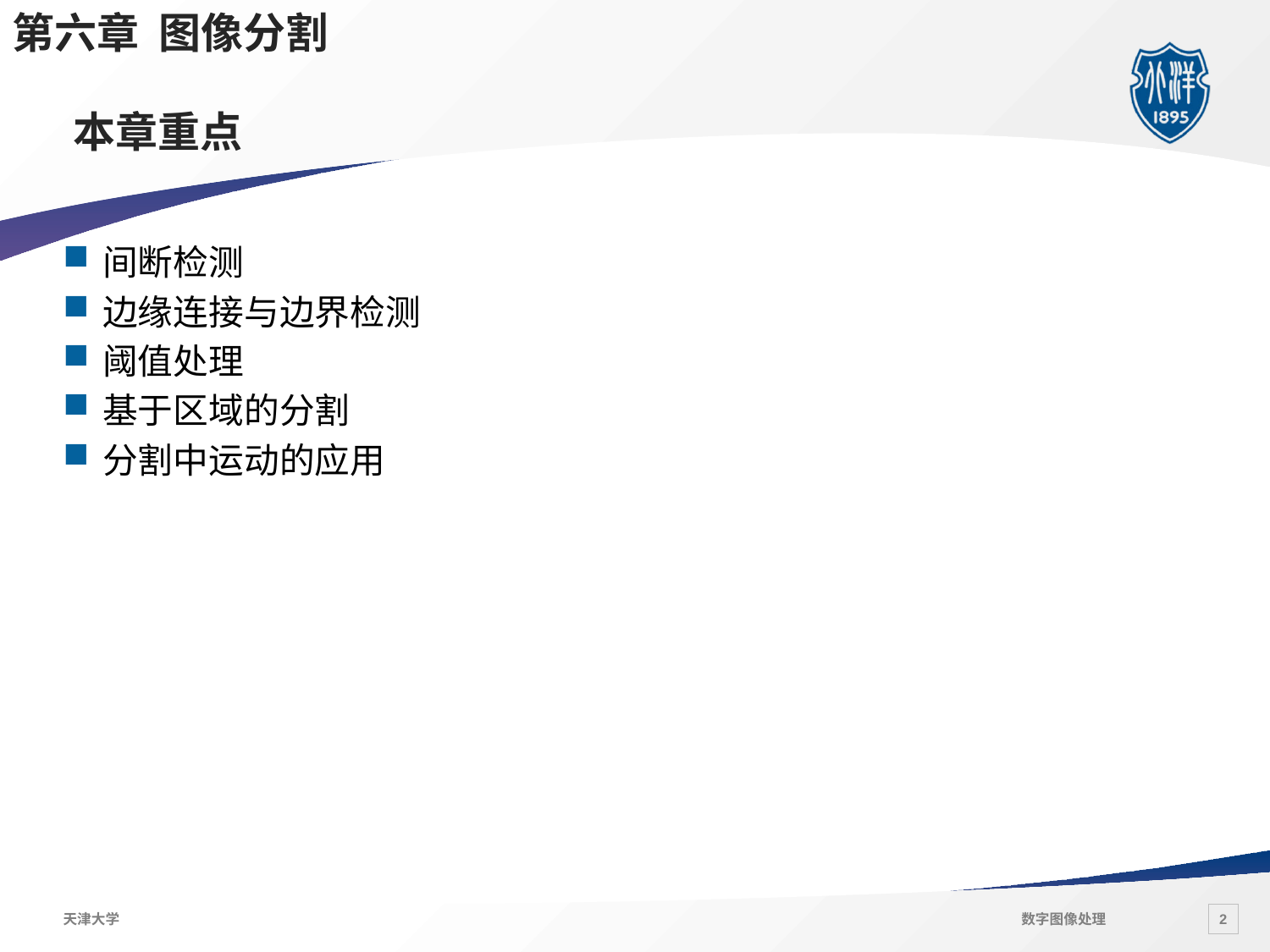

第六章  图像分割

# 本章重点
间断检测
边缘连接与边界检测
阈值处理
基于区域的分割
分割中运动的应用